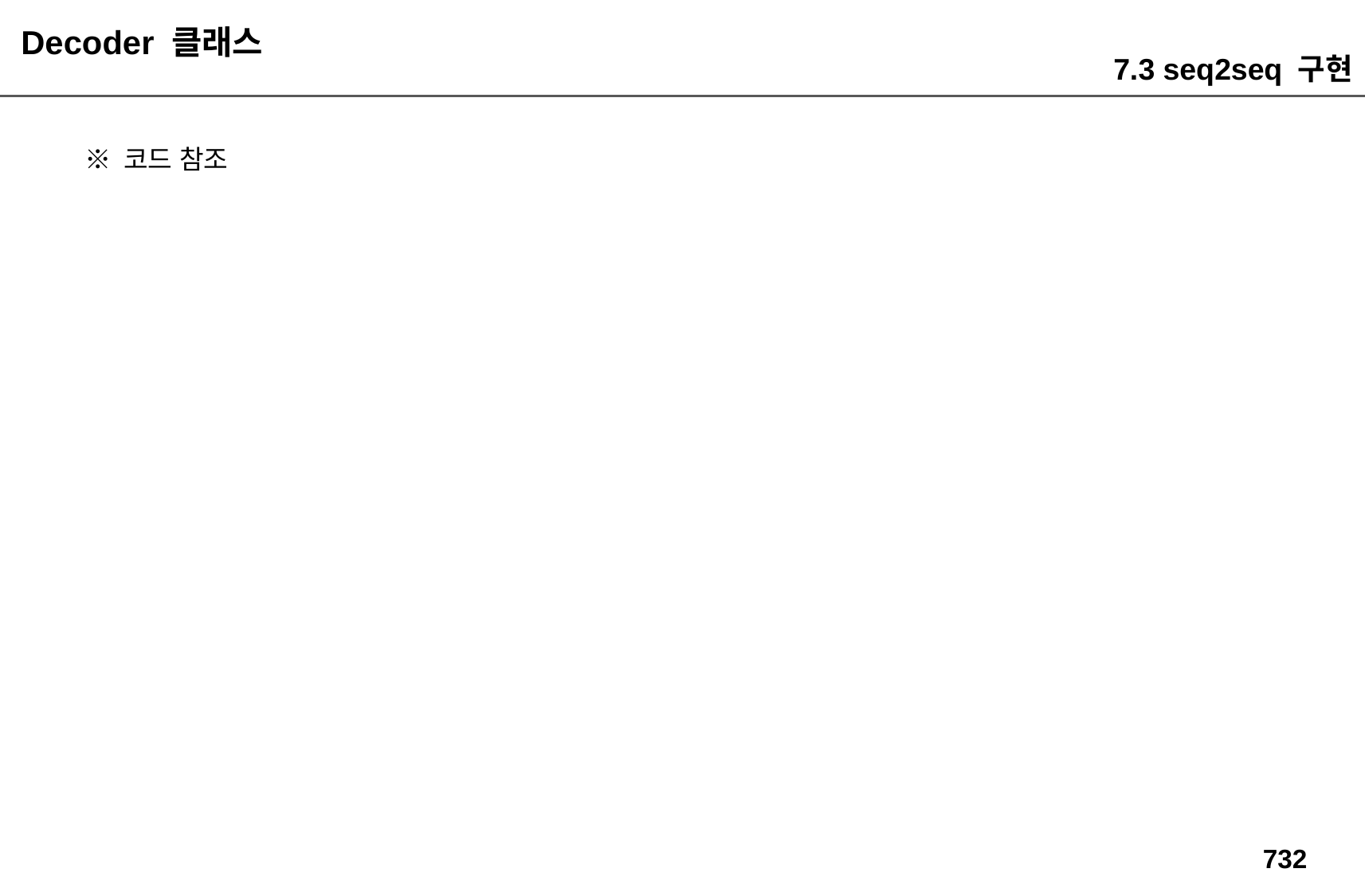

Decoder 클래스
7.3 seq2seq 구현
※ 코드 참조